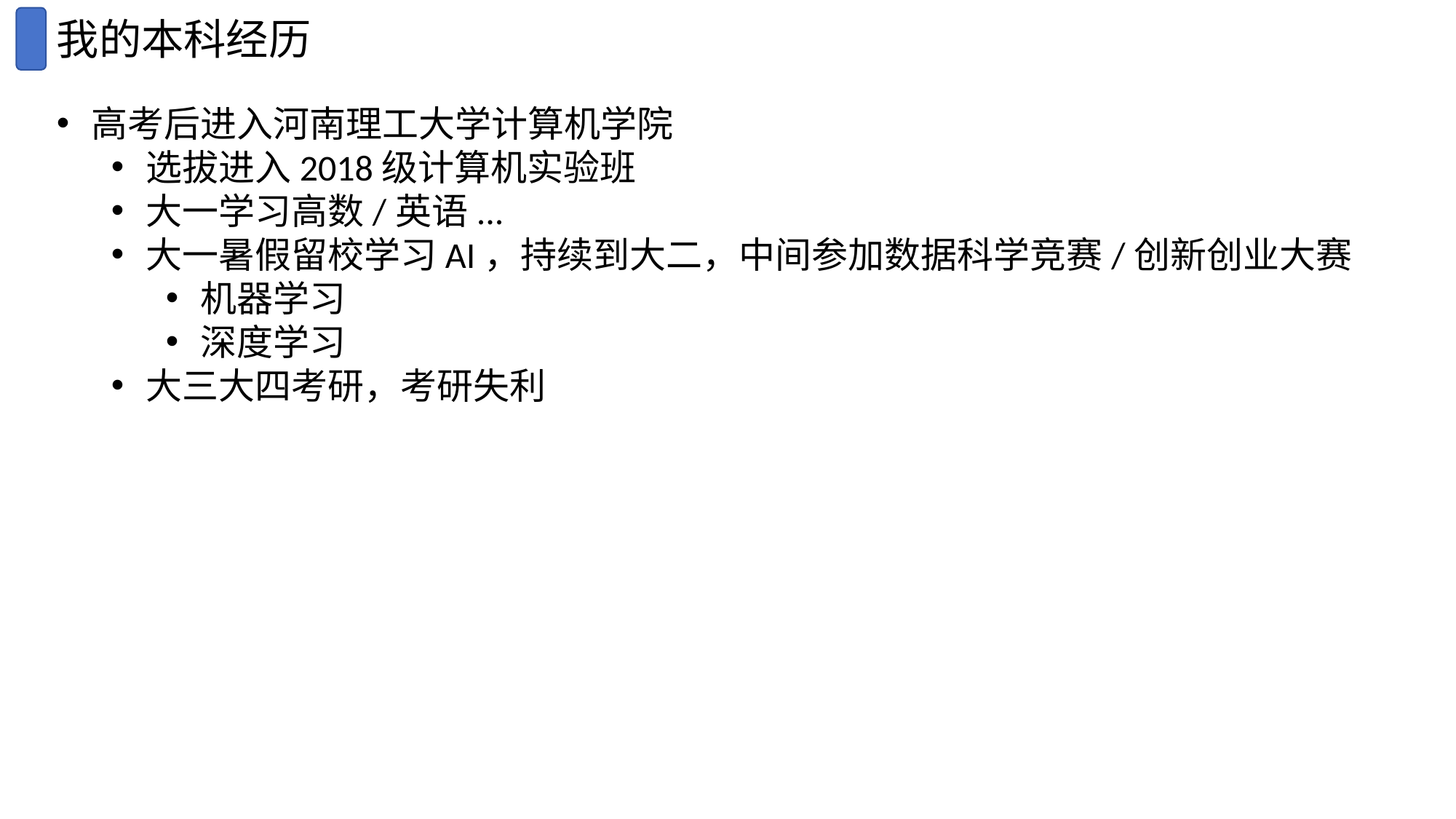

我的本科经历

高考后进入河南理工大学计算机学院
选拔进入2018级计算机实验班
大一学习高数/英语...
大一暑假留校学习AI，持续到大二，中间参加数据科学竞赛/创新创业大赛
机器学习
深度学习
大三大四考研，考研失利